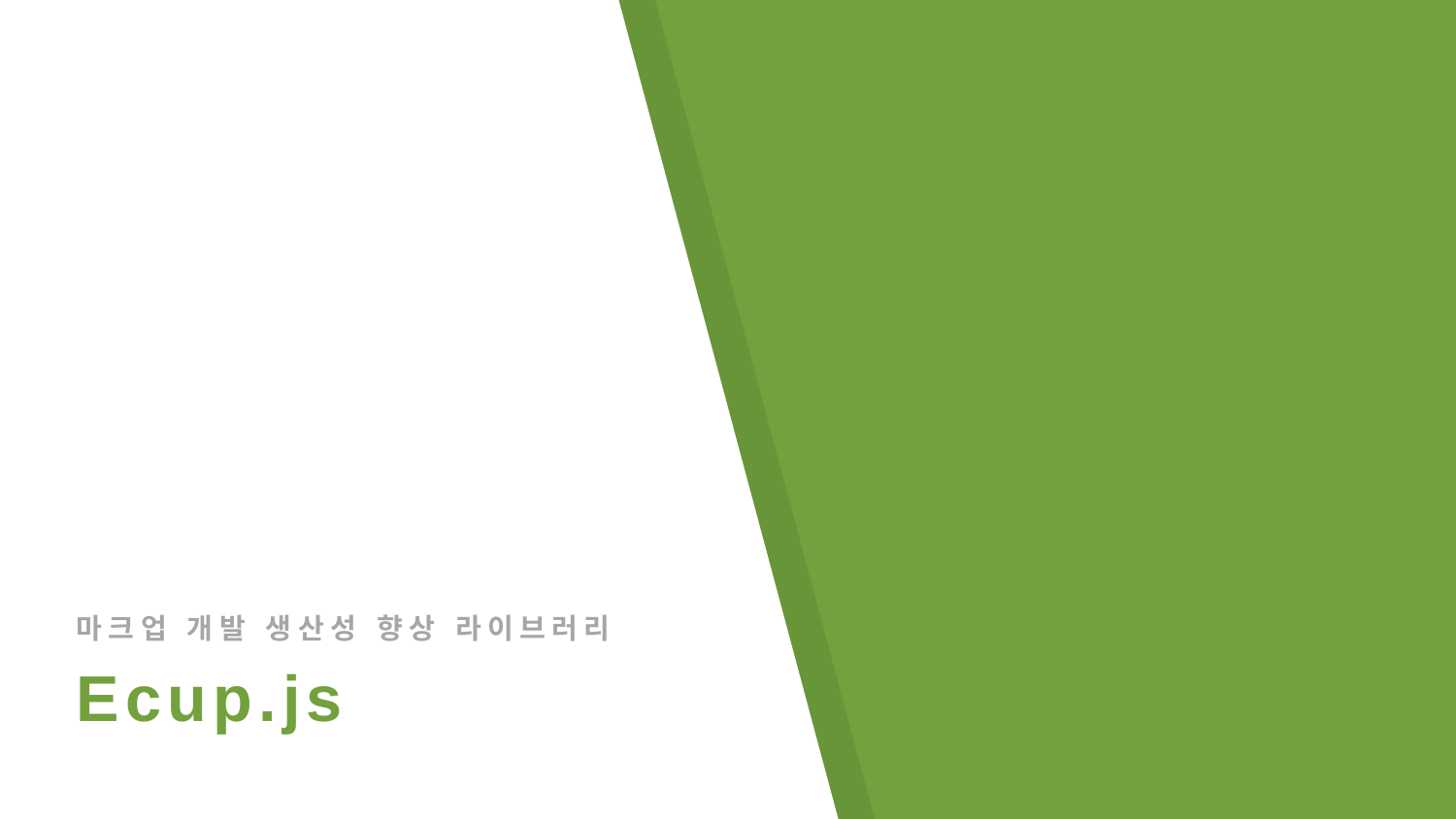

# 마크업 개발 생산성 향상 라이브러리 Ecup.js